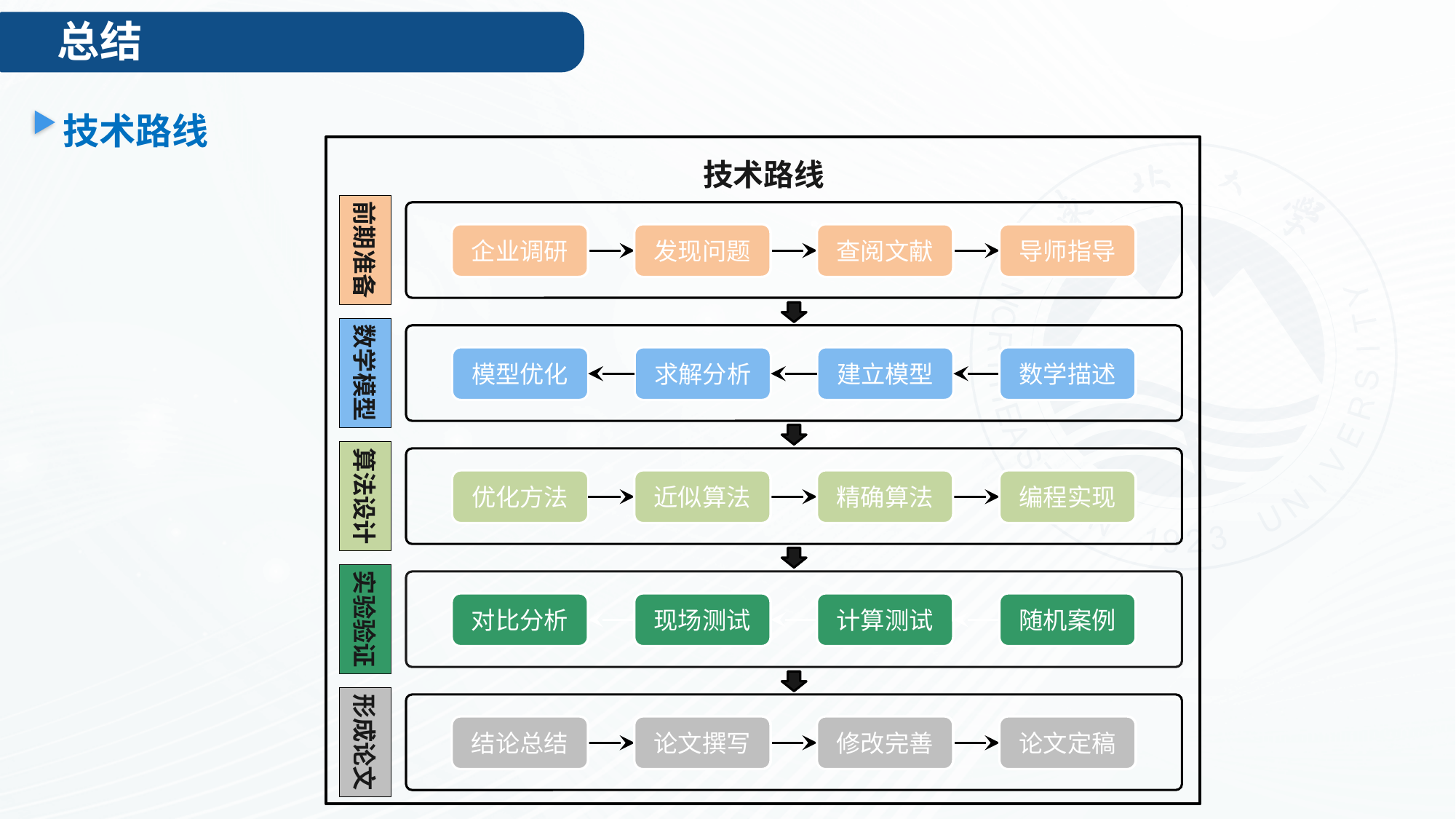

总结
技术路线

技术路线
前期准备

企业调研
企业调研
企业调研
发现问题
发现问题
发现问题
查阅文献
查阅文献
查阅文献
导师指导
导师指导
导师指导
数学模型

模型优化
求解分析
建立模型
数学描述
数学描述
数学描述
算法设计

近似算法
精确算法
编程实现
编程实现
优化方法
近似算法
精确算法
编程实现
实验验证

对比分析
对比分析
现场测试
现场测试
计算测试
计算测试
随机案例
随机案例
随机案例
形成论文

结论总结
结论总结
论文撰写
论文撰写
论文撰写
修改完善
修改完善
修改完善
论文定稿
论文定稿
论文定稿